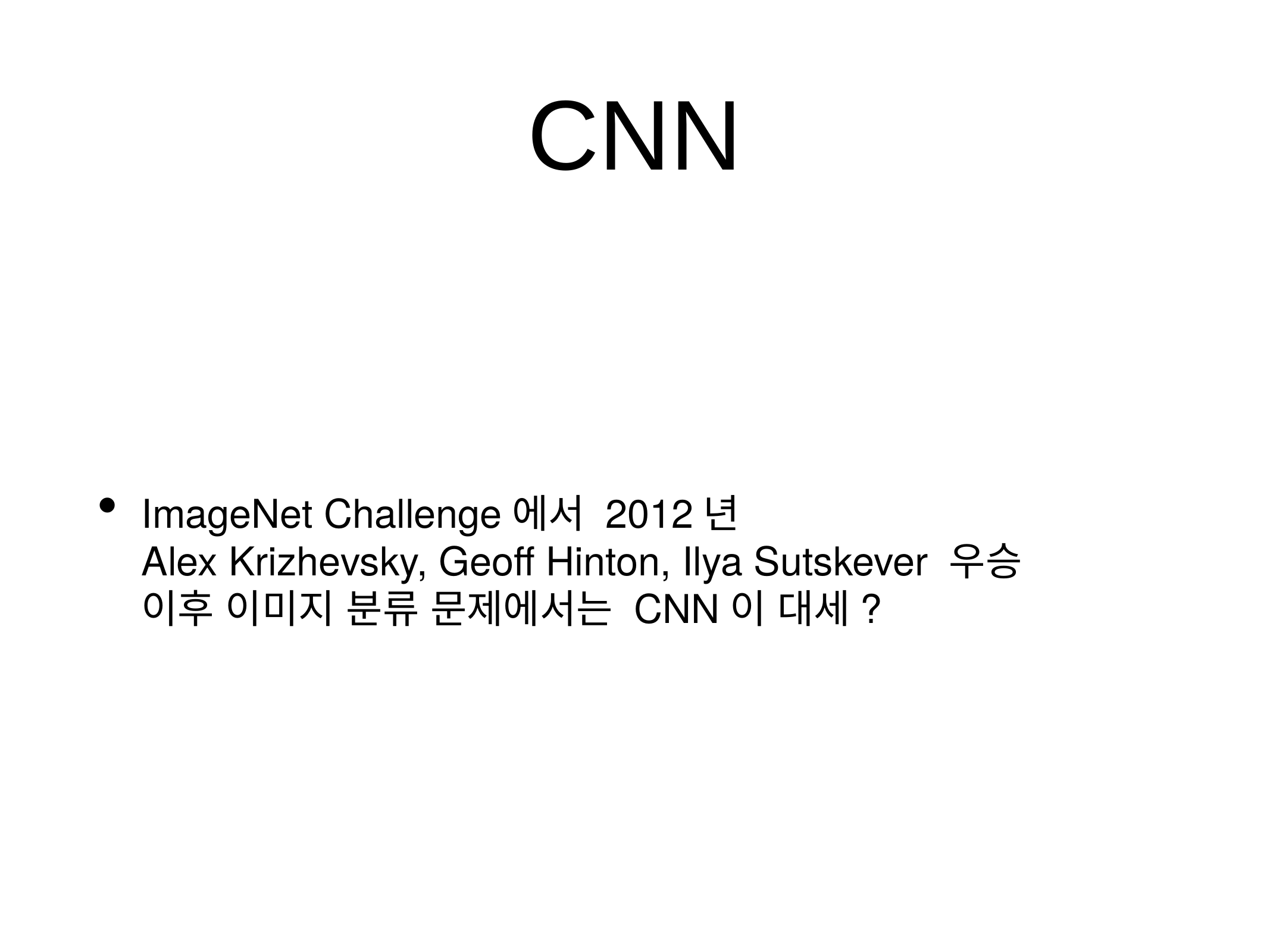

# CNN
ImageNet Challenge에서 2012년
Alex Krizhevsky, Geoff Hinton, Ilya Sutskever 우승
이후 이미지 분류 문제에서는 CNN이 대세?